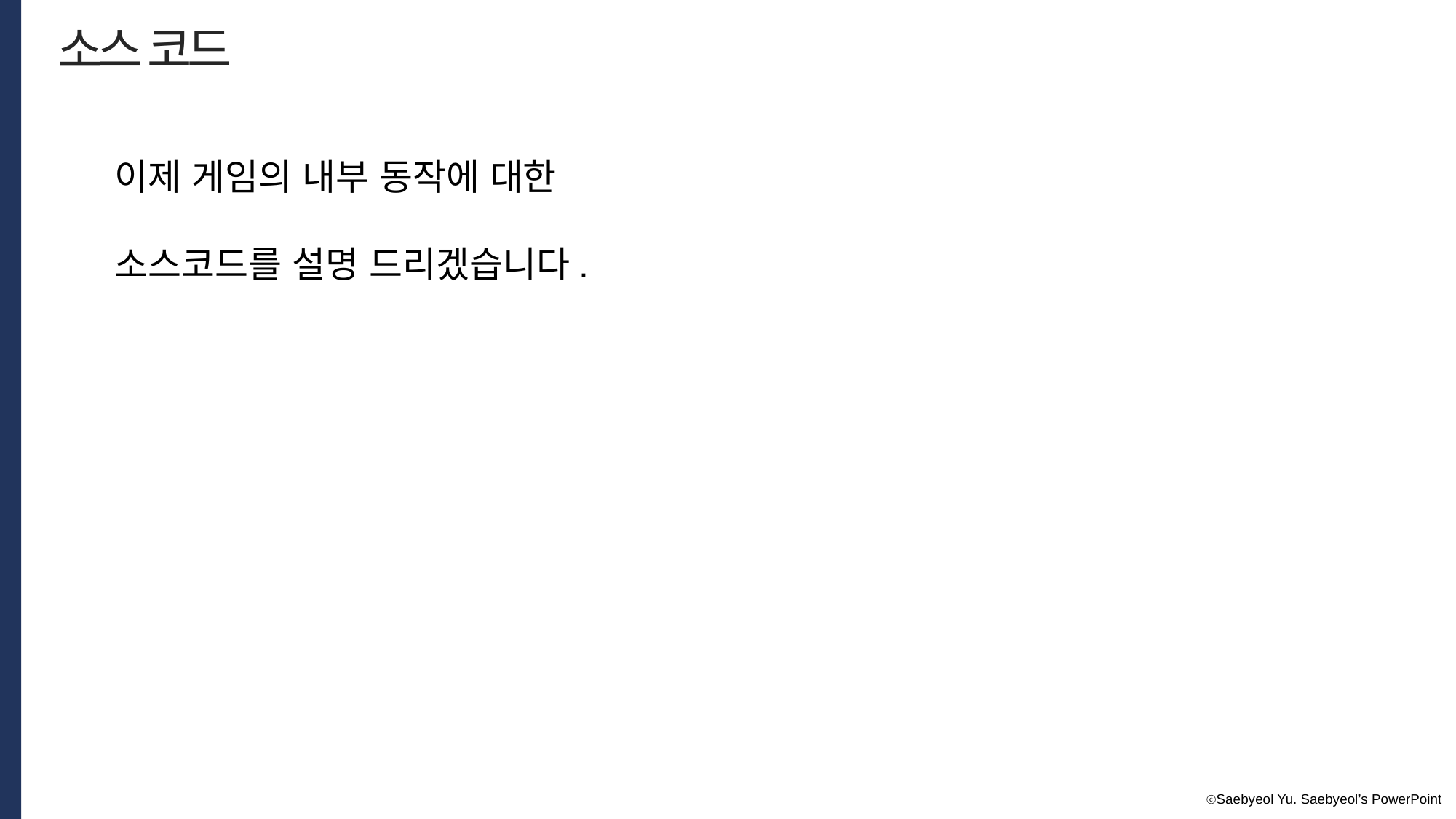

소스 코드
이제 게임의 내부 동작에 대한

소스코드를 설명 드리겠습니다.